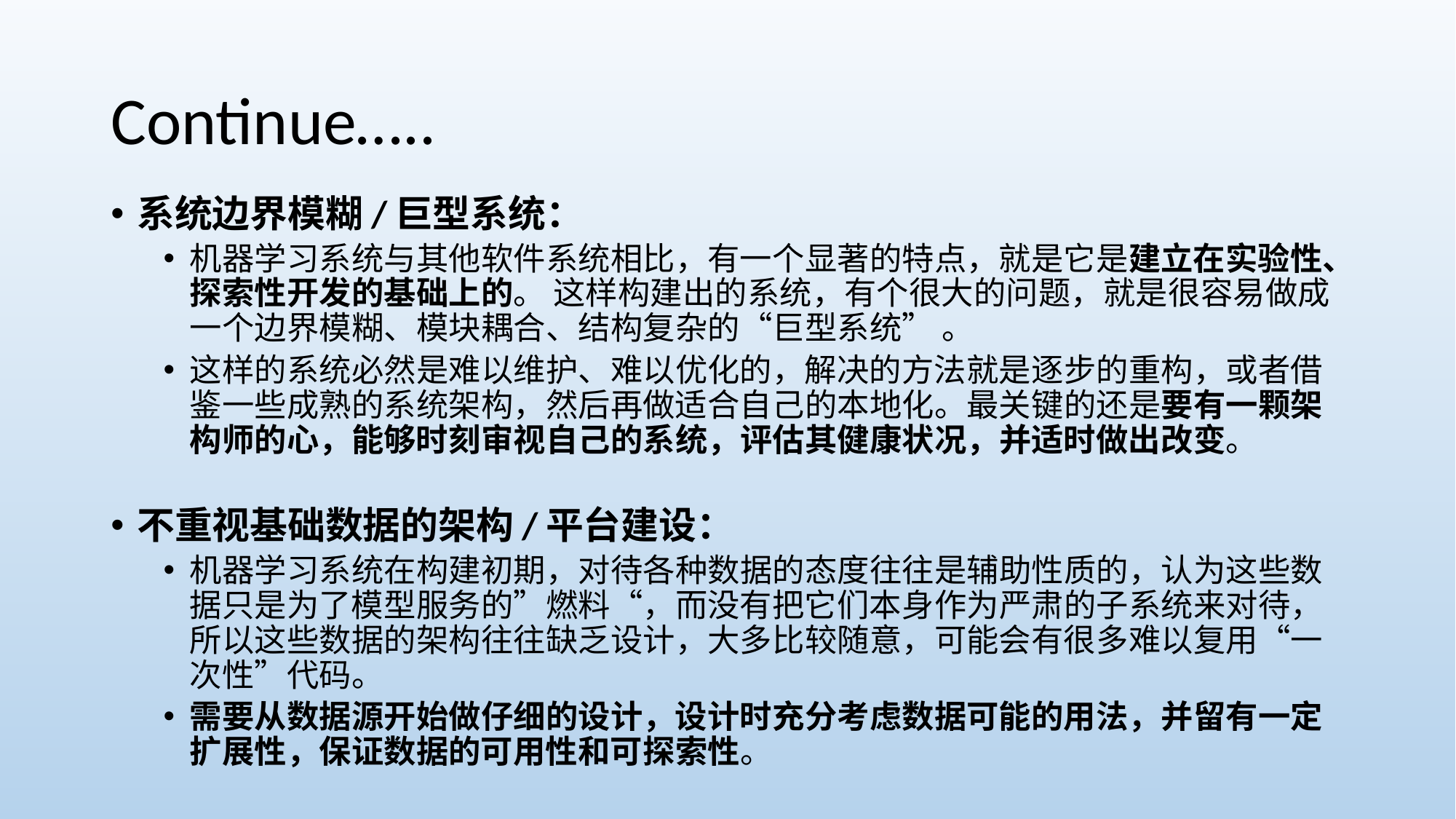

# Continue…..
系统边界模糊/巨型系统：
机器学习系统与其他软件系统相比，有一个显著的特点，就是它是建立在实验性、探索性开发的基础上的。 这样构建出的系统，有个很大的问题，就是很容易做成一个边界模糊、模块耦合、结构复杂的“巨型系统” 。
这样的系统必然是难以维护、难以优化的，解决的方法就是逐步的重构，或者借鉴一些成熟的系统架构，然后再做适合自己的本地化。最关键的还是要有一颗架构师的心，能够时刻审视自己的系统，评估其健康状况，并适时做出改变。
不重视基础数据的架构/平台建设：
机器学习系统在构建初期，对待各种数据的态度往往是辅助性质的，认为这些数据只是为了模型服务的”燃料“，而没有把它们本身作为严肃的子系统来对待，所以这些数据的架构往往缺乏设计，大多比较随意，可能会有很多难以复用“一次性”代码。
需要从数据源开始做仔细的设计，设计时充分考虑数据可能的用法，并留有一定扩展性，保证数据的可用性和可探索性。